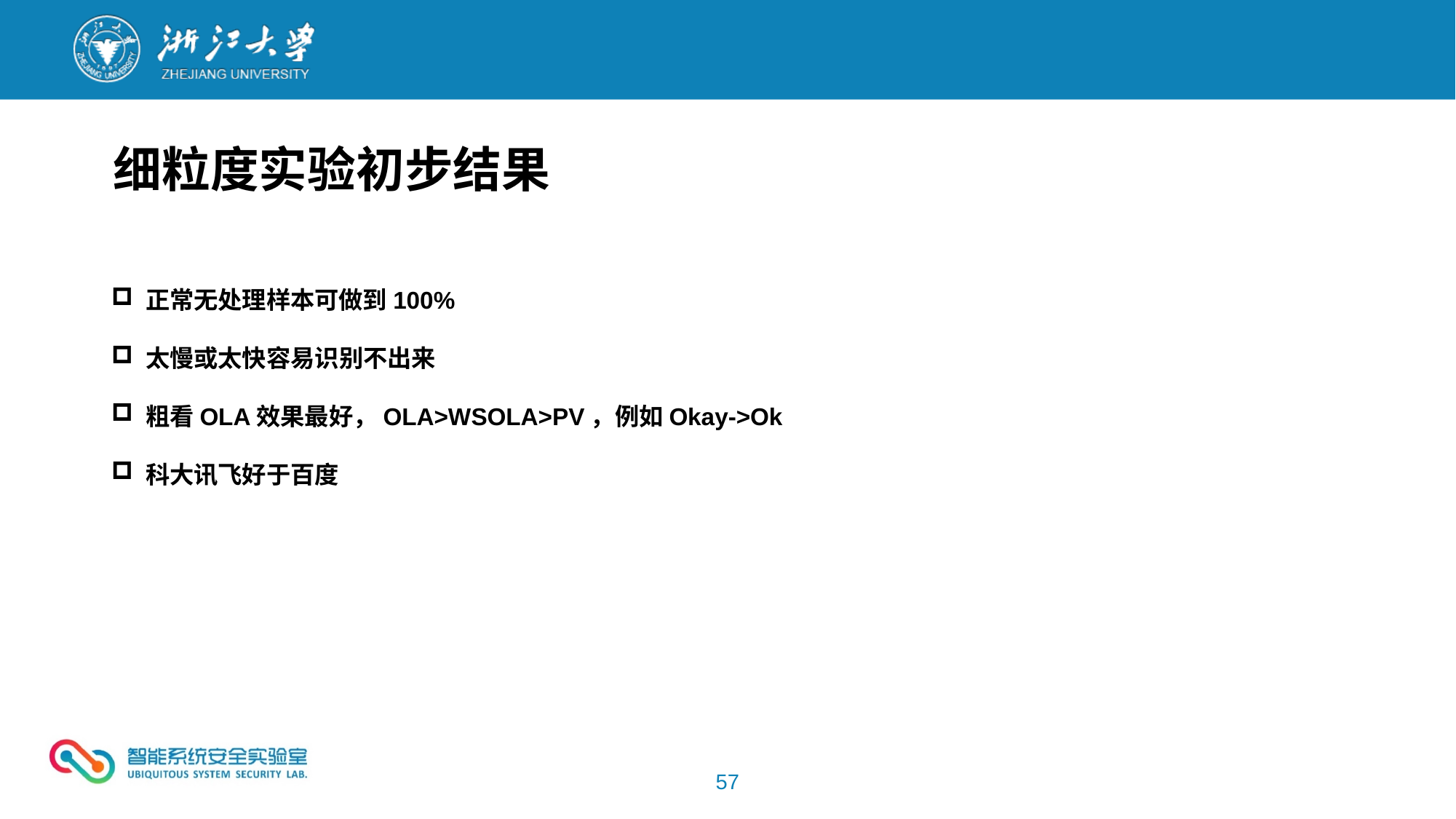

细粒度实验初步结果
正常无处理样本可做到100%
太慢或太快容易识别不出来
粗看OLA效果最好，OLA>WSOLA>PV，例如Okay->Ok
科大讯飞好于百度